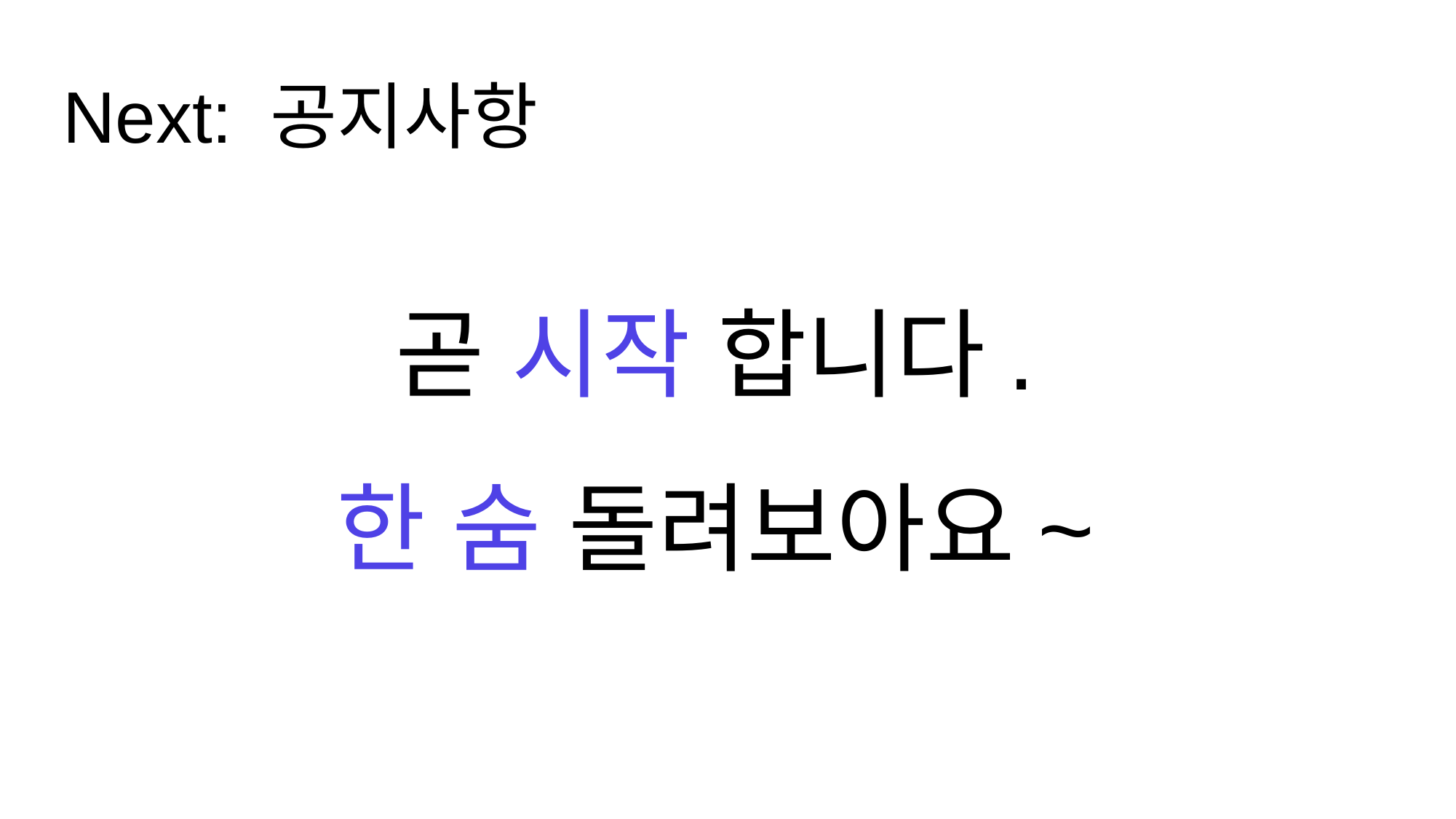

Next: 공지사항
곧 시작 합니다.
한 숨 돌려보아요~